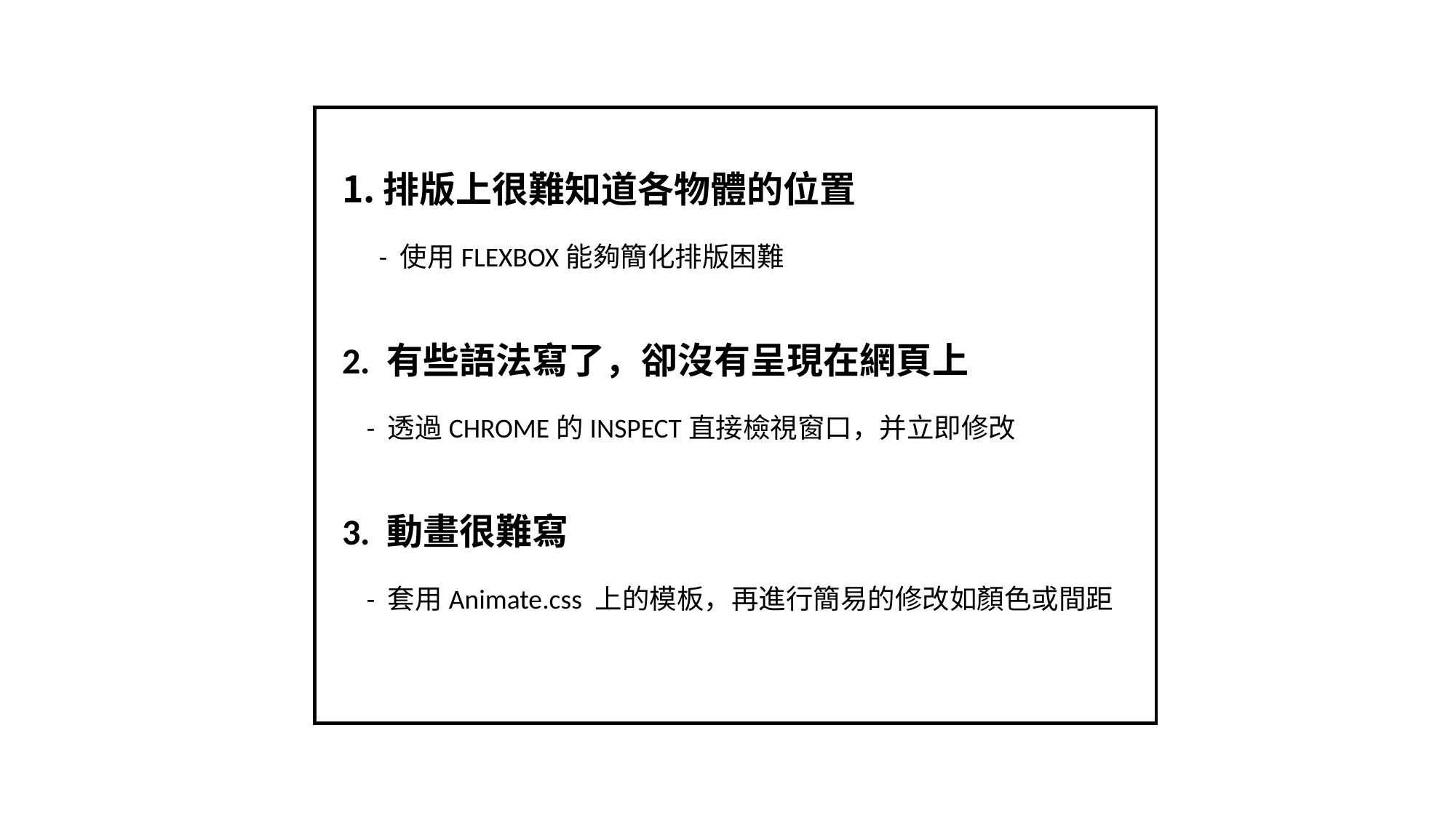

排版上很難知道各物體的位置

      - 使用FLEXBOX能夠簡化排版困難

2. 有些語法寫了，卻沒有呈現在網頁上

    - 透過CHROME的INSPECT直接檢視窗口，并立即修改

3. 動畫很難寫

    - 套用Animate.css 上的模板，再進行簡易的修改如顏色或間距